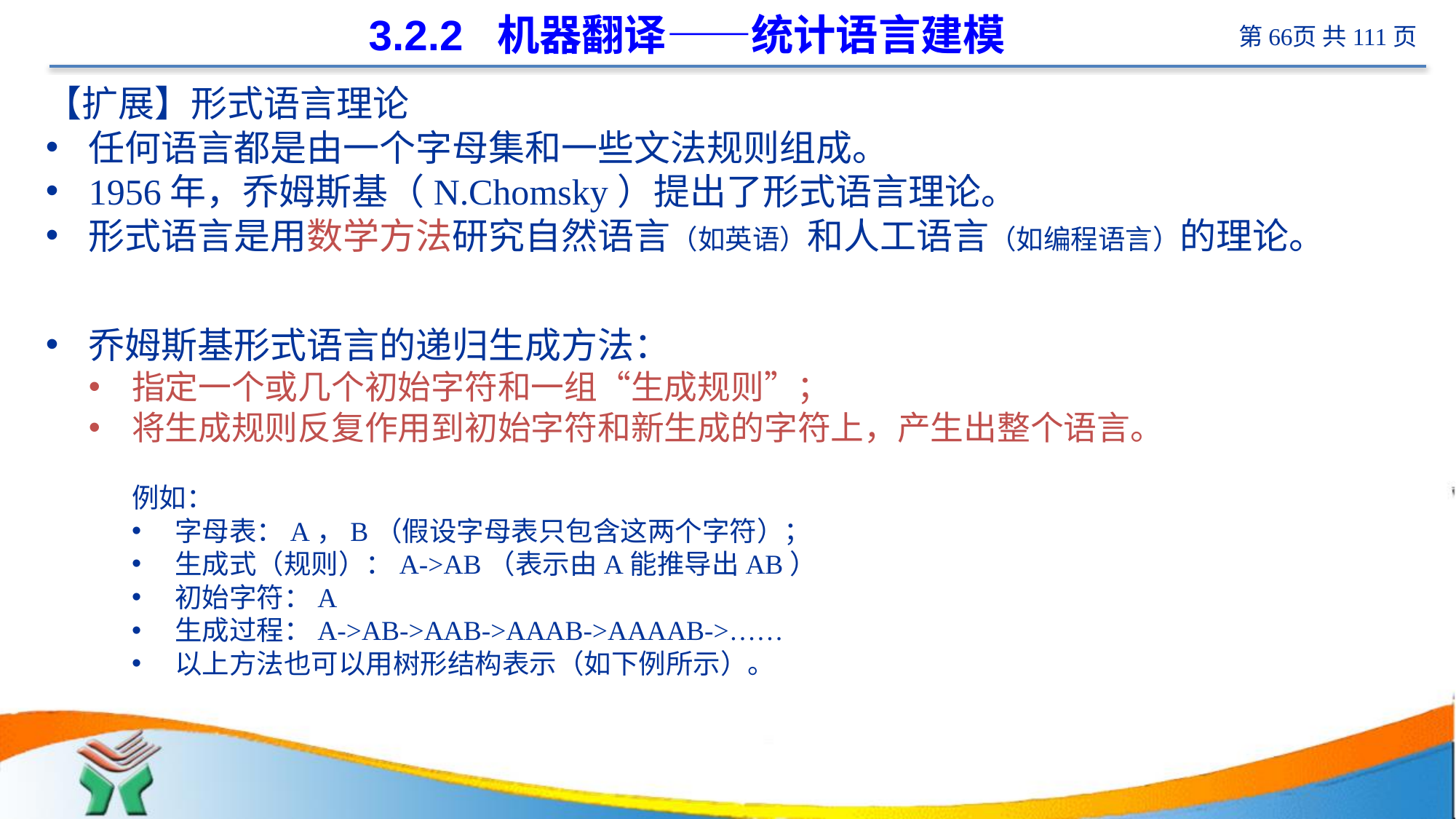

# 3.2.2  机器翻译——统计语言建模
【扩展】形式语言理论
任何语言都是由一个字母集和一些文法规则组成。
1956年，乔姆斯基（N.Chomsky）提出了形式语言理论。
形式语言是用数学方法研究自然语言（如英语）和人工语言（如编程语言）的理论。

乔姆斯基形式语言的递归生成方法：
指定一个或几个初始字符和一组“生成规则”；
将生成规则反复作用到初始字符和新生成的字符上，产生出整个语言。

例如：
字母表：A，B（假设字母表只包含这两个字符）；
生成式（规则）：A->AB（表示由A能推导出AB）
初始字符：A
生成过程：A->AB->AAB->AAAB->AAAAB->……
以上方法也可以用树形结构表示（如下例所示）。